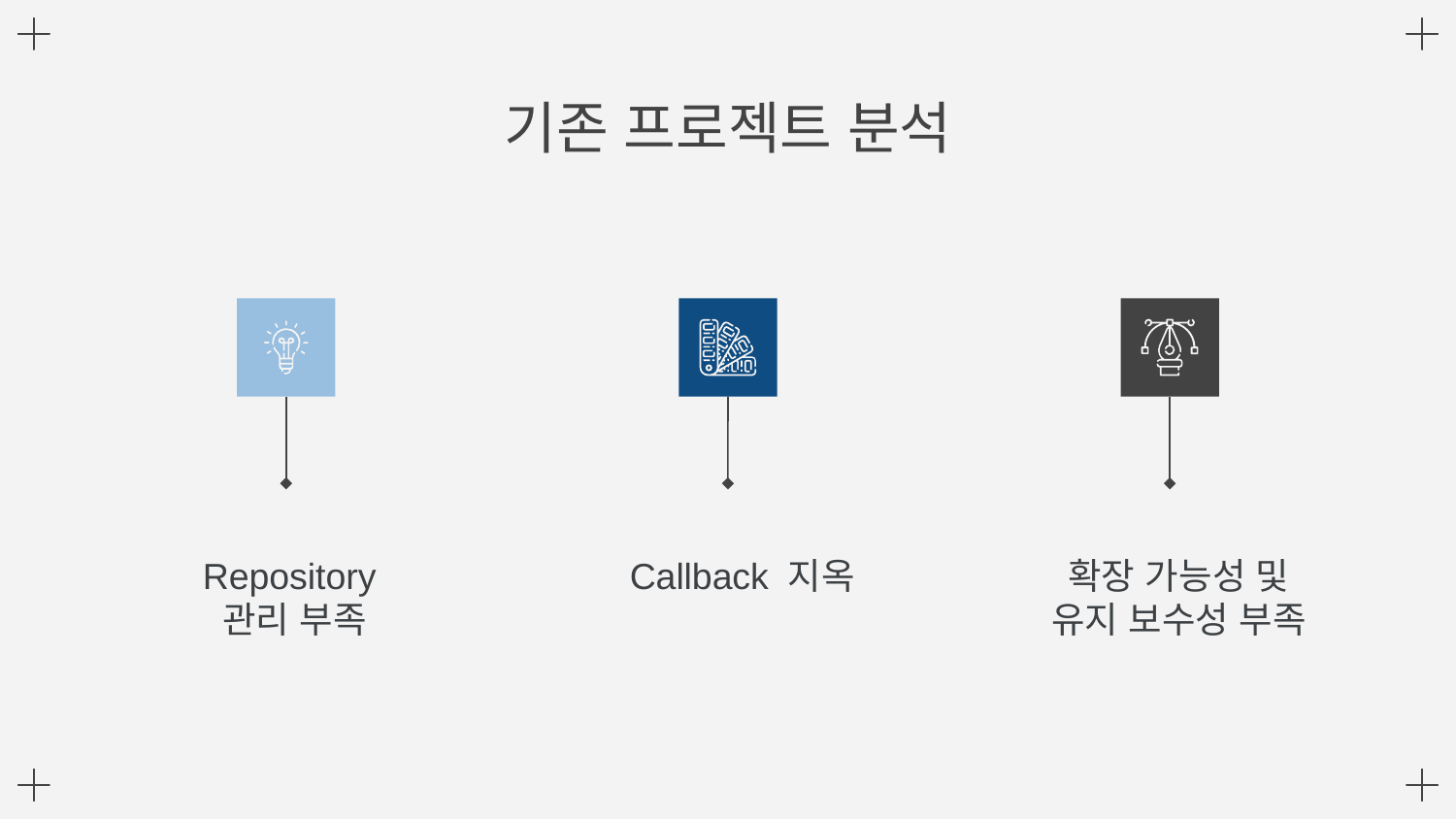

기존 프로젝트 분석

Repository
관리 부족
 Callback 지옥
확장 가능성 및 유지 보수성 부족